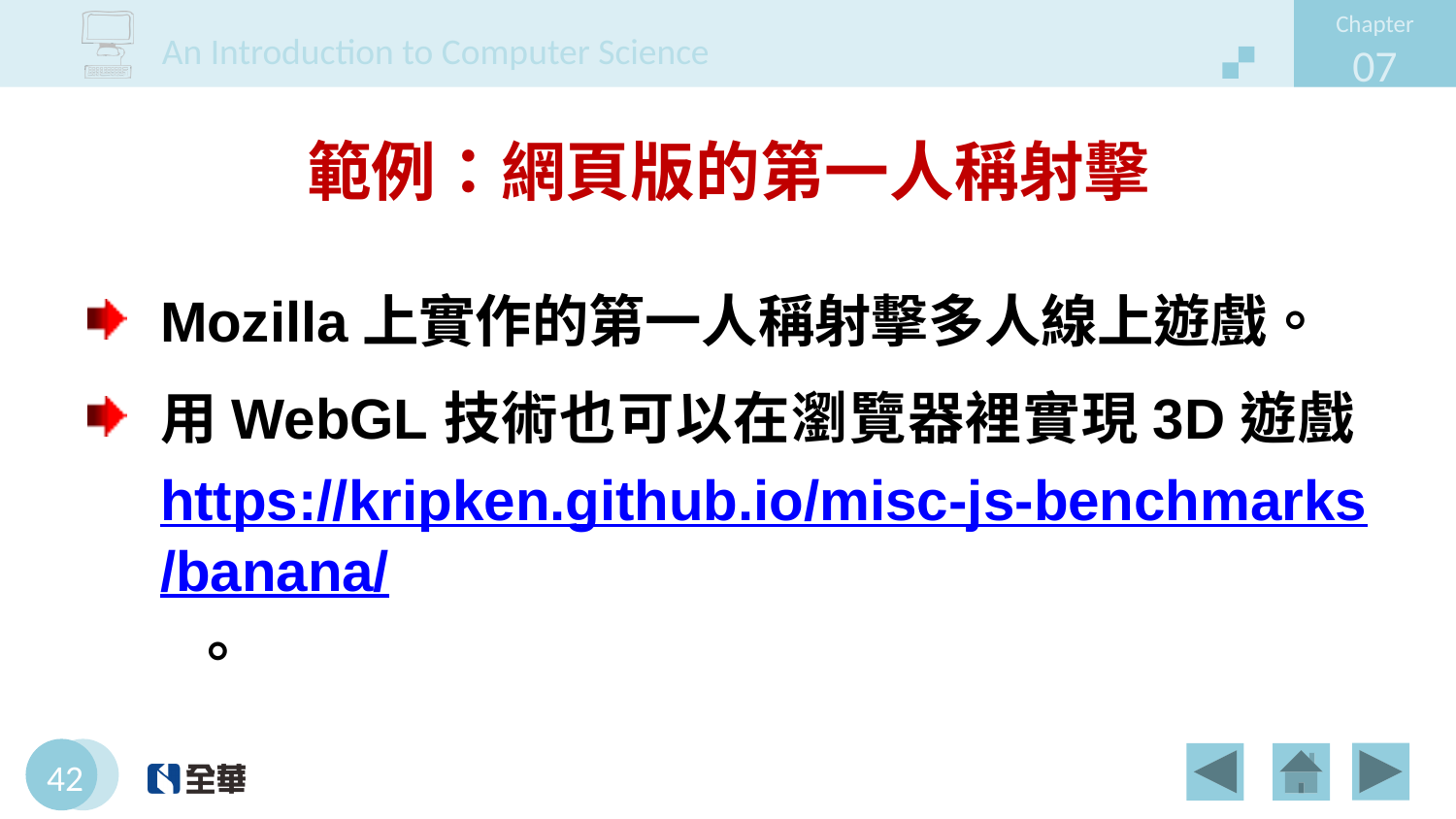

# 範例：網頁版的第一人稱射擊
Mozilla上實作的第一人稱射擊多人線上遊戲。
用WebGL技術也可以在瀏覽器裡實現3D遊戲https://kripken.github.io/misc-js-benchmarks/banana/ 。